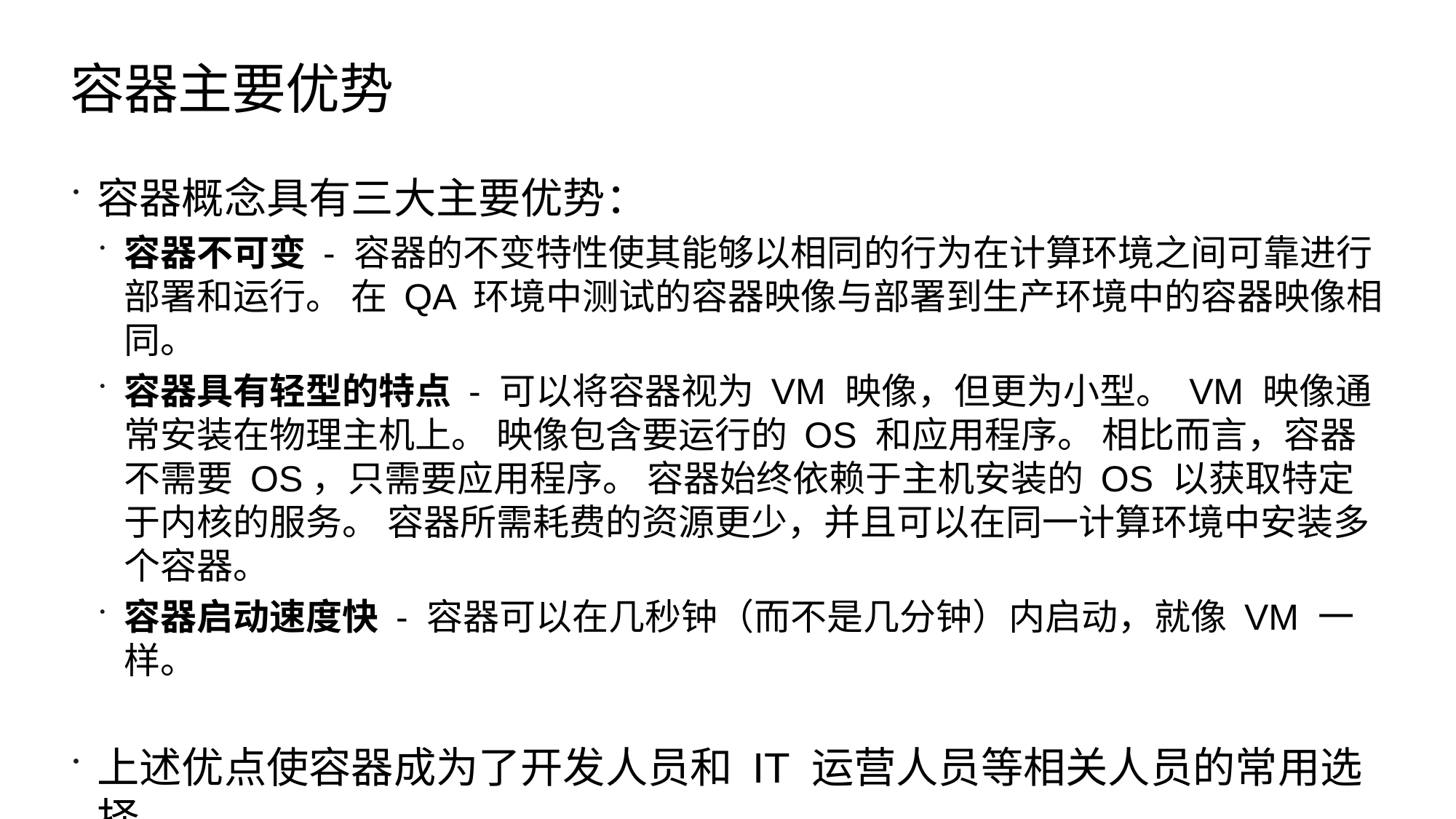

# 容器主要优势
容器概念具有三大主要优势：
容器不可变 - 容器的不变特性使其能够以相同的行为在计算环境之间可靠进行部署和运行。 在 QA 环境中测试的容器映像与部署到生产环境中的容器映像相同。
容器具有轻型的特点 - 可以将容器视为 VM 映像，但更为小型。 VM 映像通常安装在物理主机上。 映像包含要运行的 OS 和应用程序。 相比而言，容器不需要 OS，只需要应用程序。 容器始终依赖于主机安装的 OS 以获取特定于内核的服务。 容器所需耗费的资源更少，并且可以在同一计算环境中安装多个容器。
容器启动速度快 - 容器可以在几秒钟（而不是几分钟）内启动，就像 VM 一样。

上述优点使容器成为了开发人员和 IT 运营人员等相关人员的常用选择。